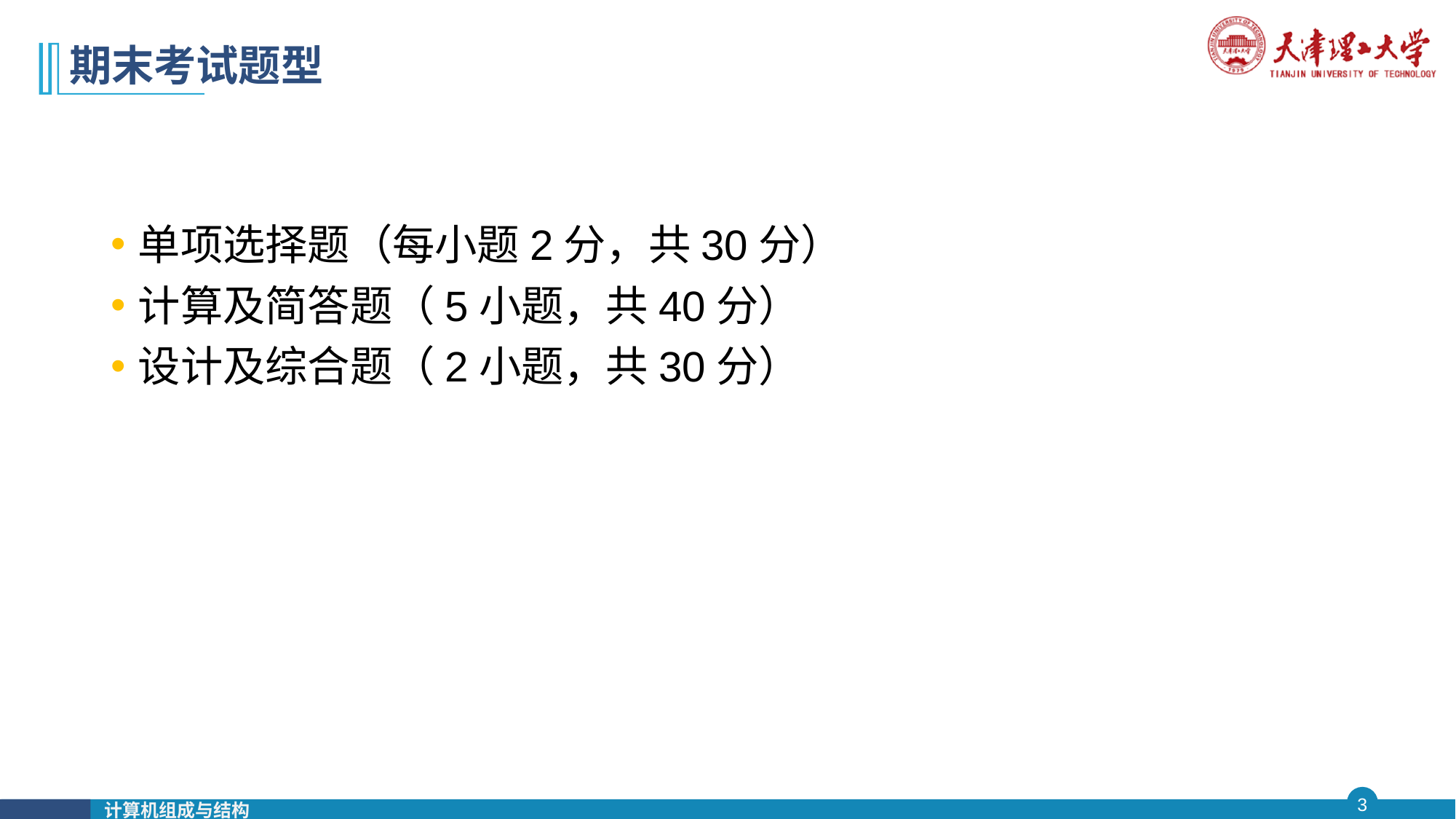

# 期末考试题型
单项选择题（每小题2分，共30分）
计算及简答题（5小题，共40分）
设计及综合题（2小题，共30分）